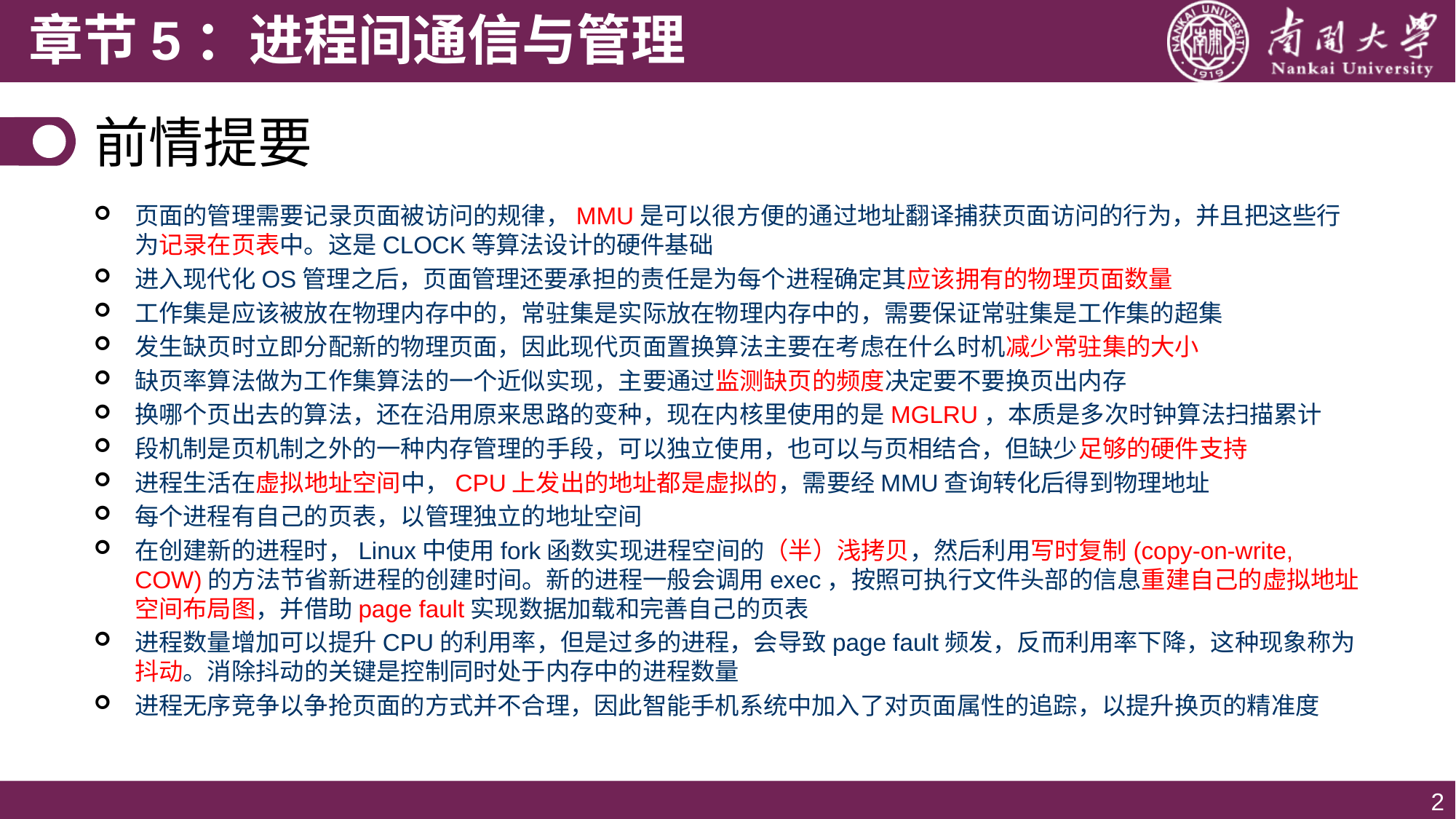

# 前情提要
页面的管理需要记录页面被访问的规律，MMU是可以很方便的通过地址翻译捕获页面访问的行为，并且把这些行为记录在页表中。这是CLOCK等算法设计的硬件基础
进入现代化OS管理之后，页面管理还要承担的责任是为每个进程确定其应该拥有的物理页面数量
工作集是应该被放在物理内存中的，常驻集是实际放在物理内存中的，需要保证常驻集是工作集的超集
发生缺页时立即分配新的物理页面，因此现代页面置换算法主要在考虑在什么时机减少常驻集的大小
缺页率算法做为工作集算法的一个近似实现，主要通过监测缺页的频度决定要不要换页出内存
换哪个页出去的算法，还在沿用原来思路的变种，现在内核里使用的是MGLRU，本质是多次时钟算法扫描累计
段机制是页机制之外的一种内存管理的手段，可以独立使用，也可以与页相结合，但缺少足够的硬件支持
进程生活在虚拟地址空间中，CPU上发出的地址都是虚拟的，需要经MMU查询转化后得到物理地址
每个进程有自己的页表，以管理独立的地址空间
在创建新的进程时，Linux中使用fork函数实现进程空间的（半）浅拷贝，然后利用写时复制(copy-on-write, COW)的方法节省新进程的创建时间。新的进程一般会调用exec，按照可执行文件头部的信息重建自己的虚拟地址空间布局图，并借助page fault实现数据加载和完善自己的页表
进程数量增加可以提升CPU的利用率，但是过多的进程，会导致page fault频发，反而利用率下降，这种现象称为抖动。消除抖动的关键是控制同时处于内存中的进程数量
进程无序竞争以争抢页面的方式并不合理，因此智能手机系统中加入了对页面属性的追踪，以提升换页的精准度
2